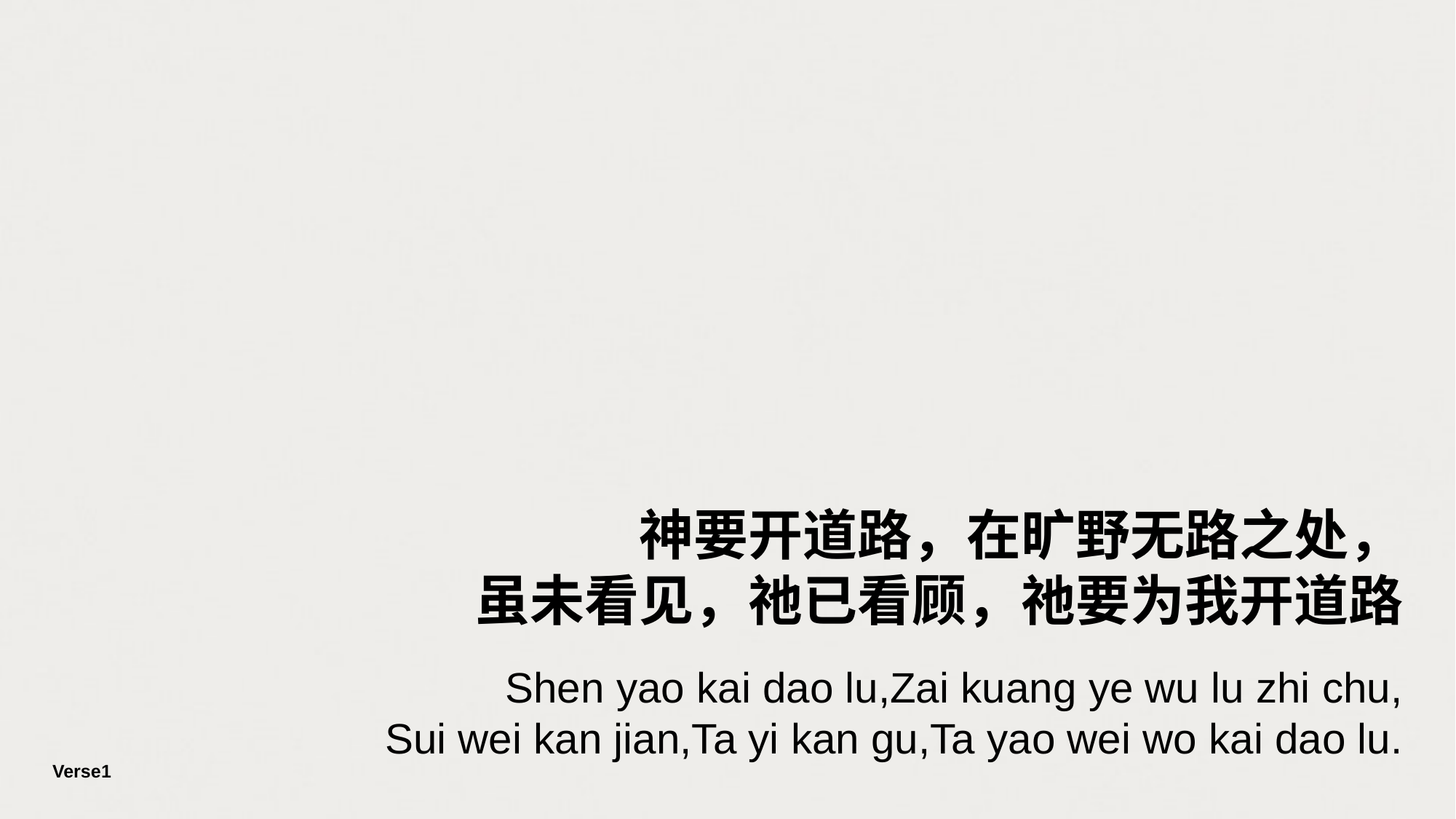

神要开道路，在旷野无路之处，
虽未看见，祂已看顾，祂要为我开道路

Shen yao kai dao lu,Zai kuang ye wu lu zhi chu,
Sui wei kan jian,Ta yi kan gu,Ta yao wei wo kai dao lu.

Verse1